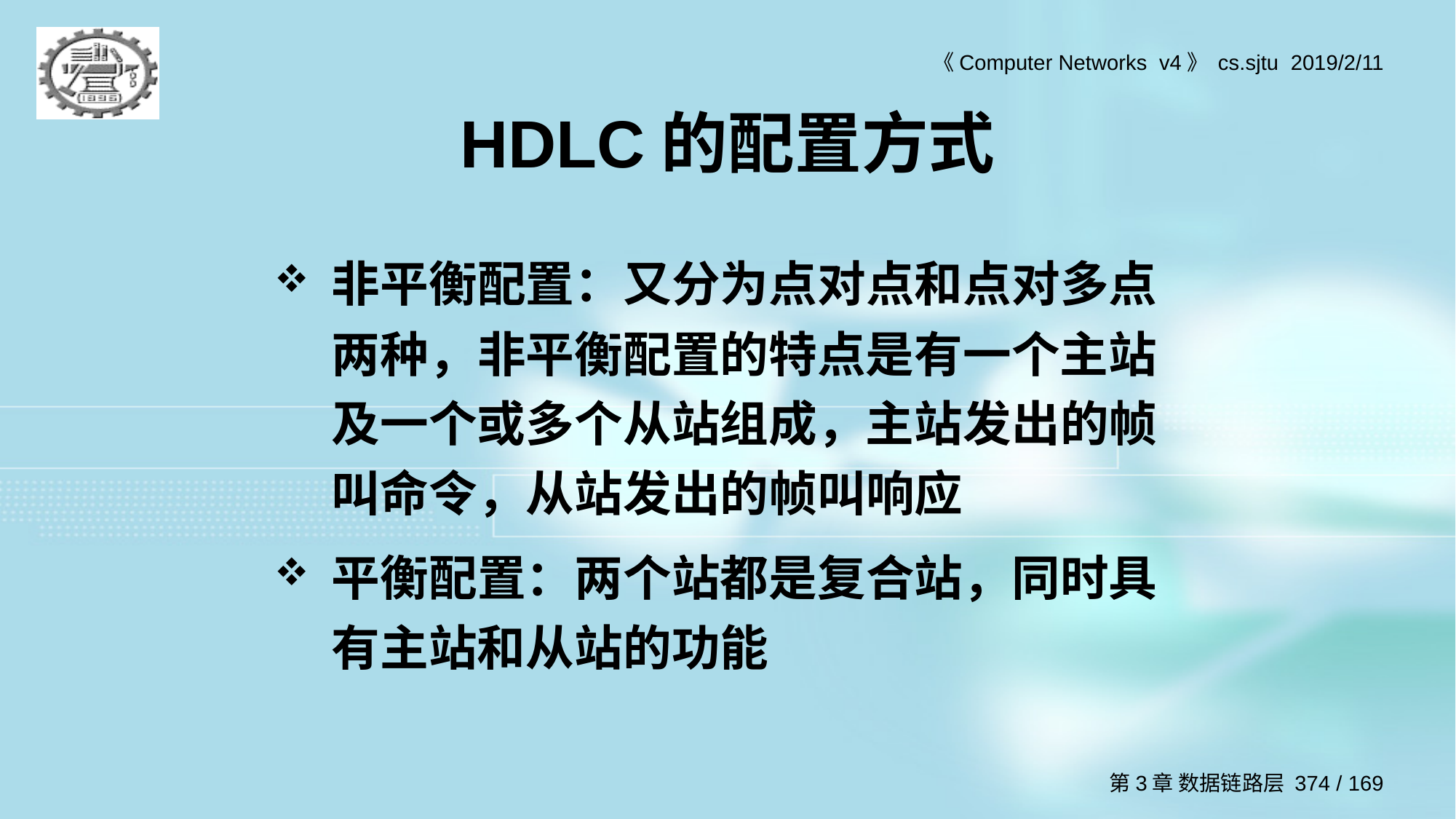

# HDLC的配置方式
非平衡配置：又分为点对点和点对多点两种，非平衡配置的特点是有一个主站及一个或多个从站组成，主站发出的帧叫命令，从站发出的帧叫响应
平衡配置：两个站都是复合站，同时具有主站和从站的功能